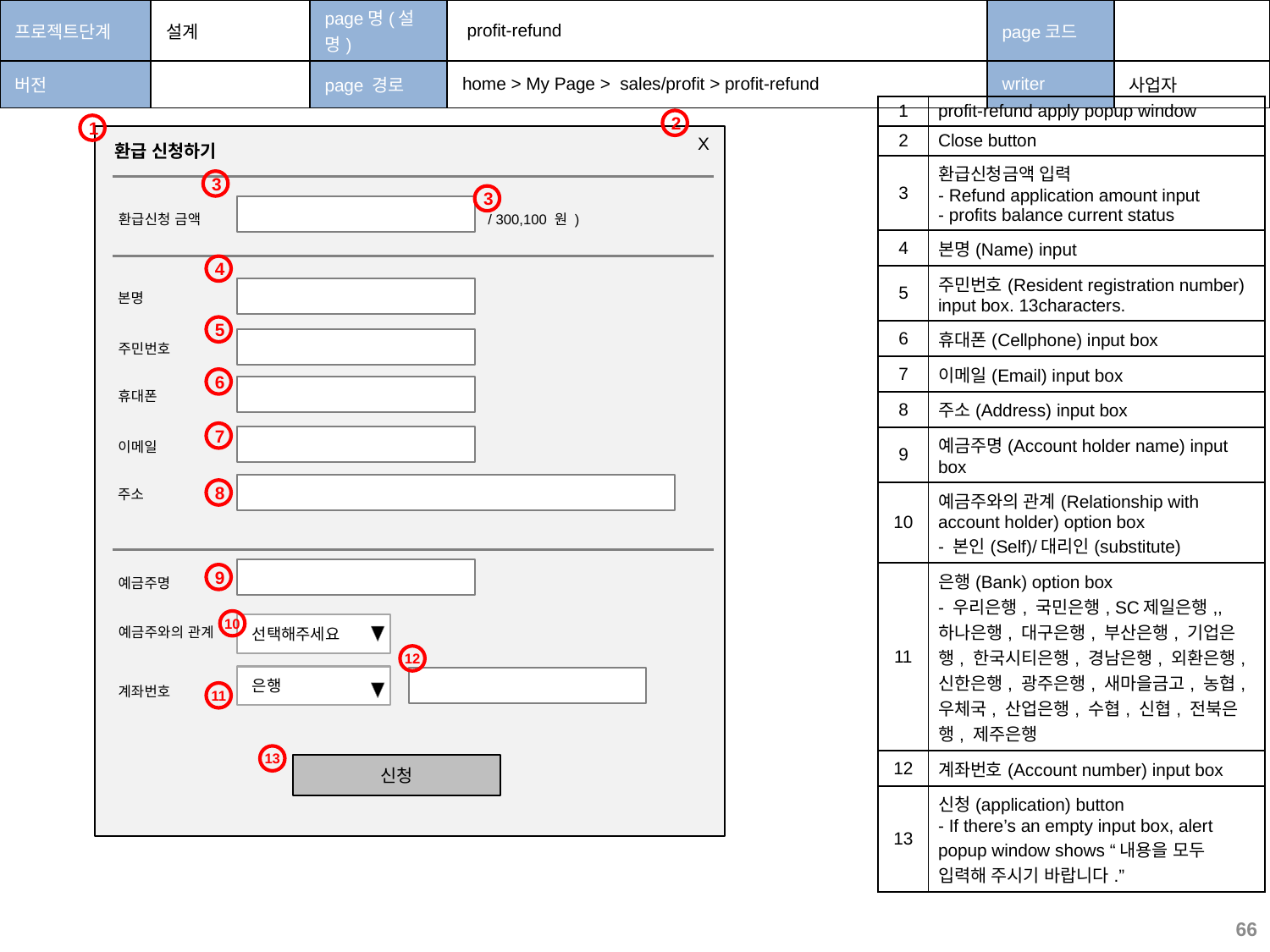

| 프로젝트단계 | 설계 | page명(설명) | profit-refund | page코드 |  |
| --- | --- | --- | --- | --- | --- |
| 버전 |  | page 경로 | home > My Page > sales/profit > profit-refund | writer | 사업자 |

| 1 | profit-refund apply popup window |
| --- | --- |
| 2 | Close button |
| 3 | 환급신청금액 입력 - Refund application amount input - profits balance current status |
| 4 | 본명(Name) input |
| 5 | 주민번호(Resident registration number) input box. 13characters. |
| 6 | 휴대폰(Cellphone) input box |
| 7 | 이메일(Email) input box |
| 8 | 주소(Address) input box |
| 9 | 예금주명(Account holder name) input box |
| 10 | 예금주와의 관계(Relationship with account holder) option box - 본인(Self)/대리인(substitute) |
| 11 | 은행(Bank) option box - 우리은행, 국민은행, SC제일은행,, 하나은행, 대구은행, 부산은행, 기업은행, 한국시티은행, 경남은행, 외환은행, 신한은행, 광주은행, 새마을금고, 농협, 우체국, 산업은행, 수협, 신협, 전북은행, 제주은행 |
| 12 | 계좌번호(Account number) input box |
| 13 | 신청(application) button - If there’s an empty input box, alert popup window shows “내용을 모두 입력해 주시기 바랍니다.” |
2
1

X
환급 신청하기
3
3
/ 300,100 원 )
환급신청 금액

4
본명

5
주민번호

6
휴대폰

이메일
7

주소

8
예금주명

9
예금주와의 관계
10
선택해주세요

12
은행

계좌번호

11
13
신청
66